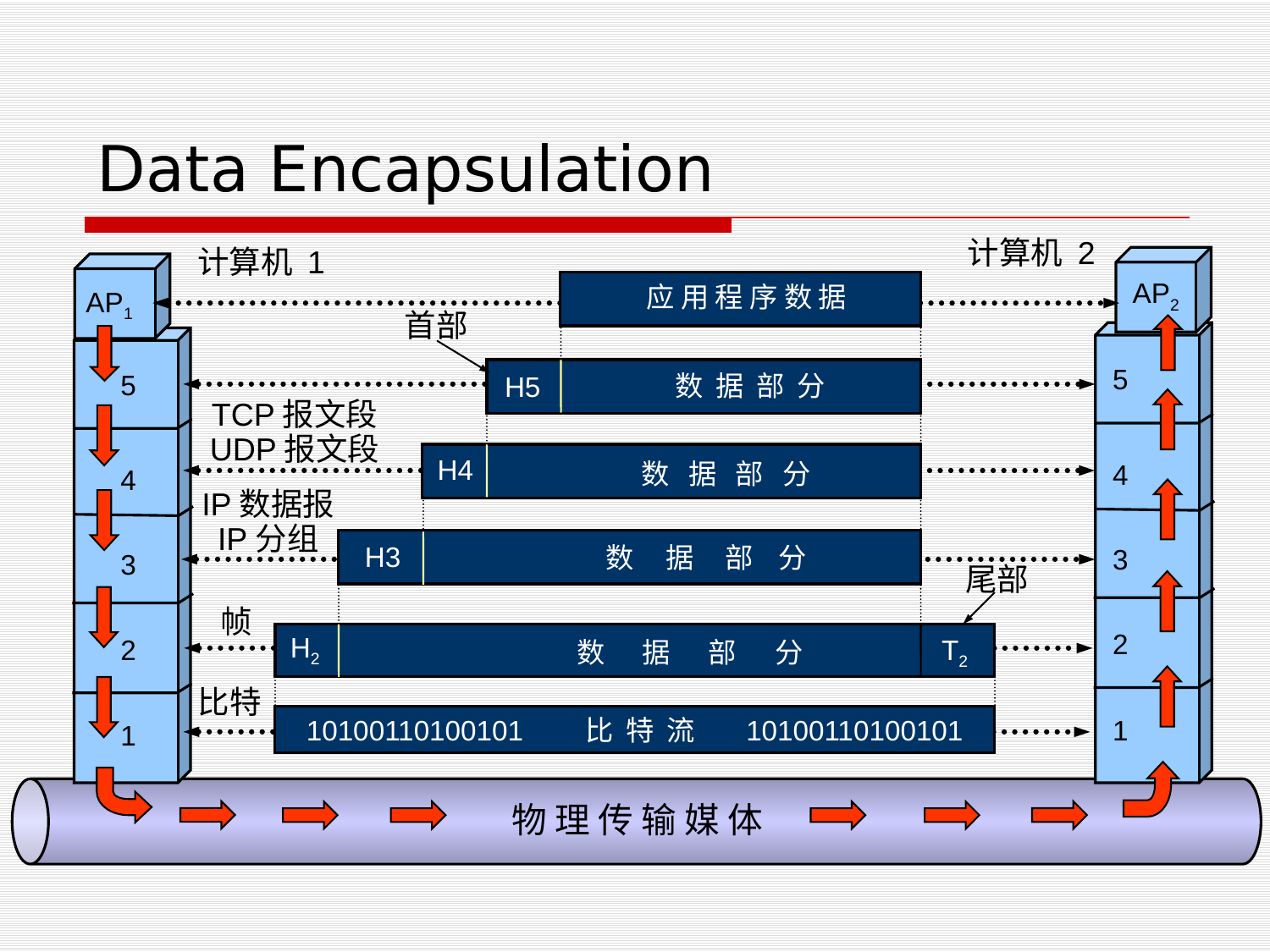

Data Encapsulation

计算机 2
计算机 1

AP2

应 用 程 序 数 据
AP1
首部

5

5
数  据  部  分
H5

TCP报文段
UDP报文段

H4
数   据   部   分
4
4

IP数据报
IP分组

H3
数     据     部    分
3
3
尾部

帧
2
H2

2
T2
数      据      部      分

比特

10100110100101       比  特  流       10100110100101
1
1

物 理 传 输 媒 体